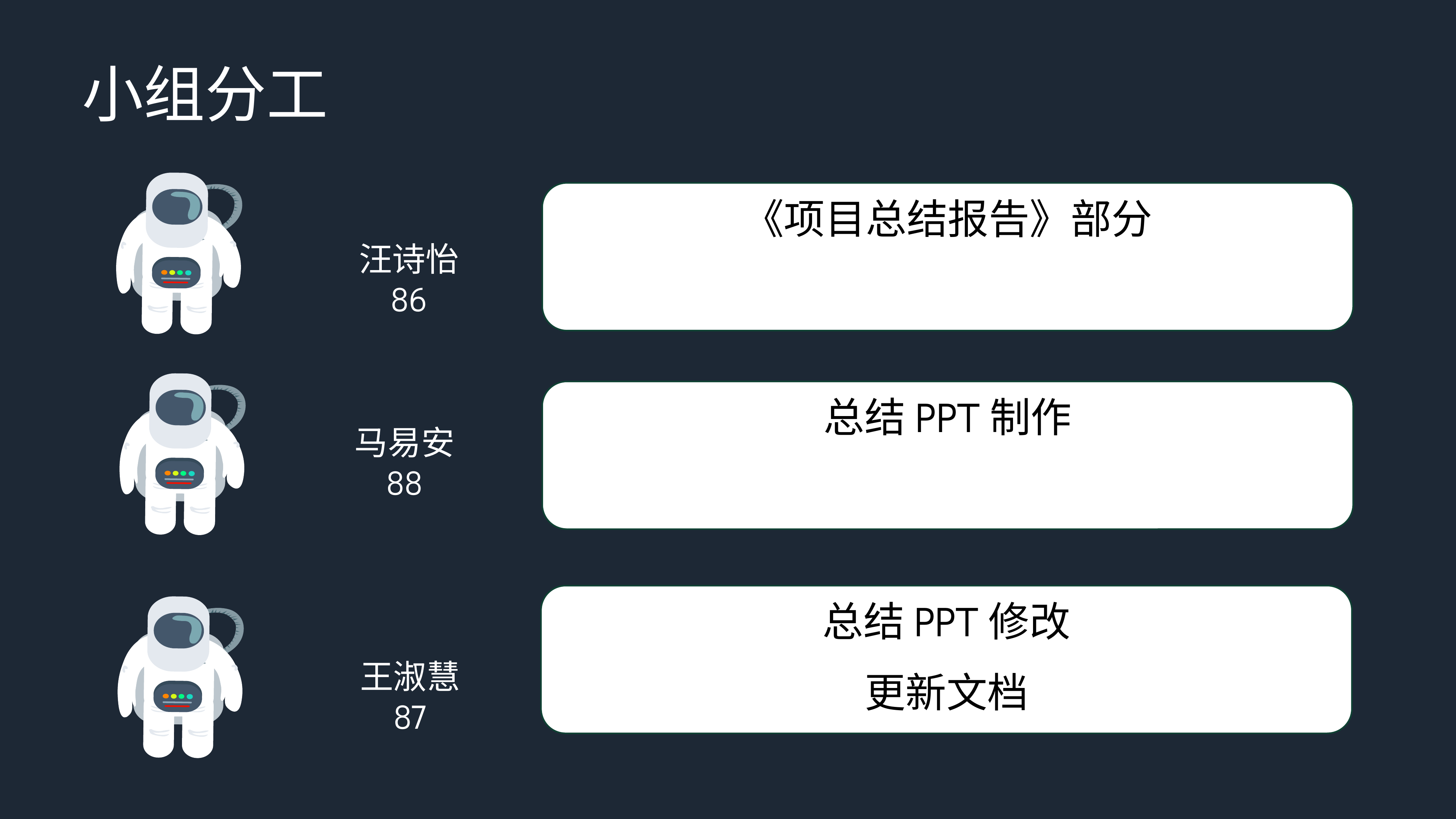

小组分工

《项目总结报告》部分
汪诗怡
86

总结PPT制作

马易安
88
总结PPT修改

更新文档

王淑慧
87